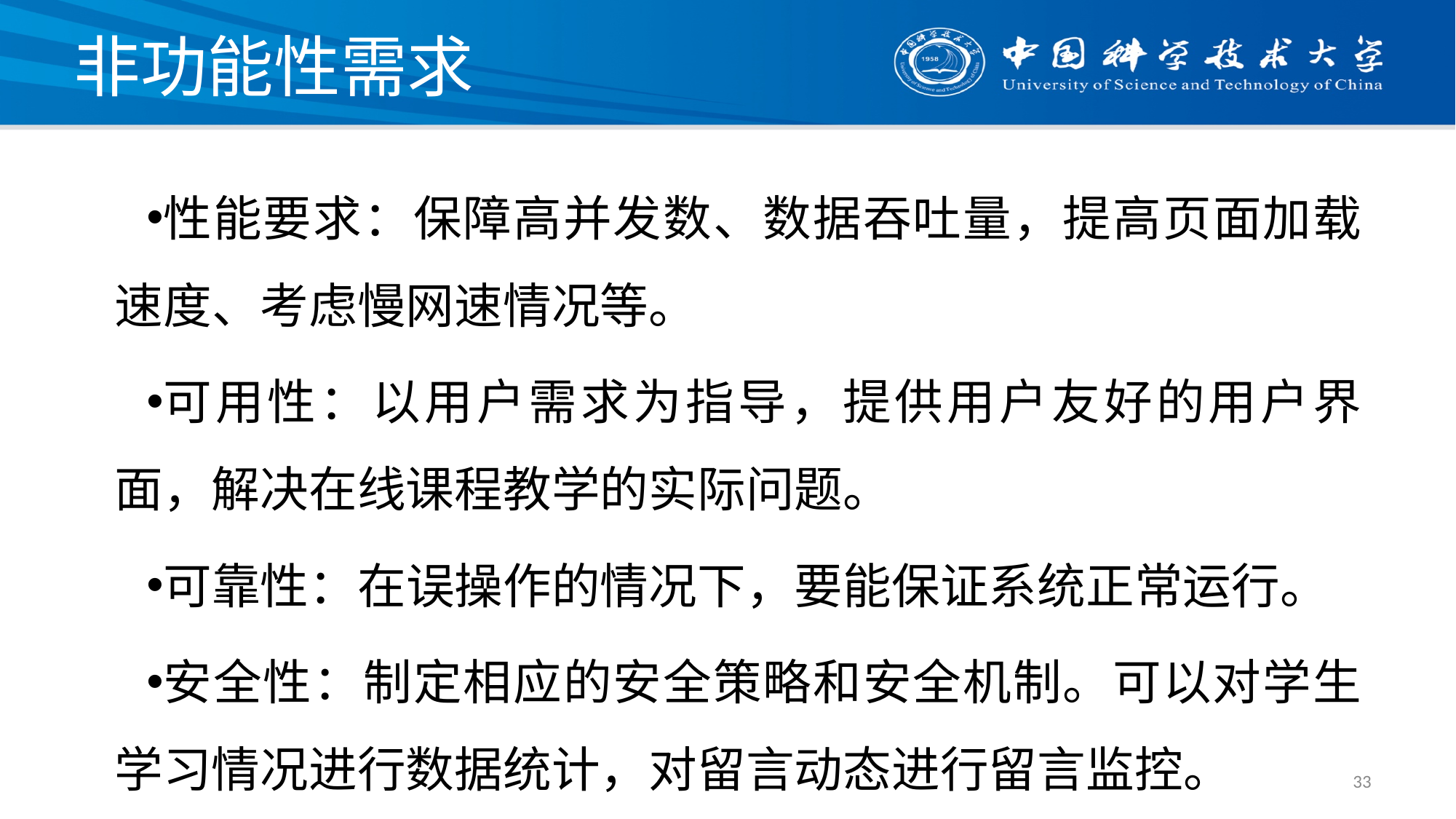

# 非功能性需求
性能要求：保障高并发数、数据吞吐量，提高页面加载速度、考虑慢网速情况等。
可用性：以用户需求为指导，提供用户友好的用户界面，解决在线课程教学的实际问题。
可靠性：在误操作的情况下，要能保证系统正常运行。
安全性：制定相应的安全策略和安全机制。可以对学生学习情况进行数据统计，对留言动态进行留言监控。
33